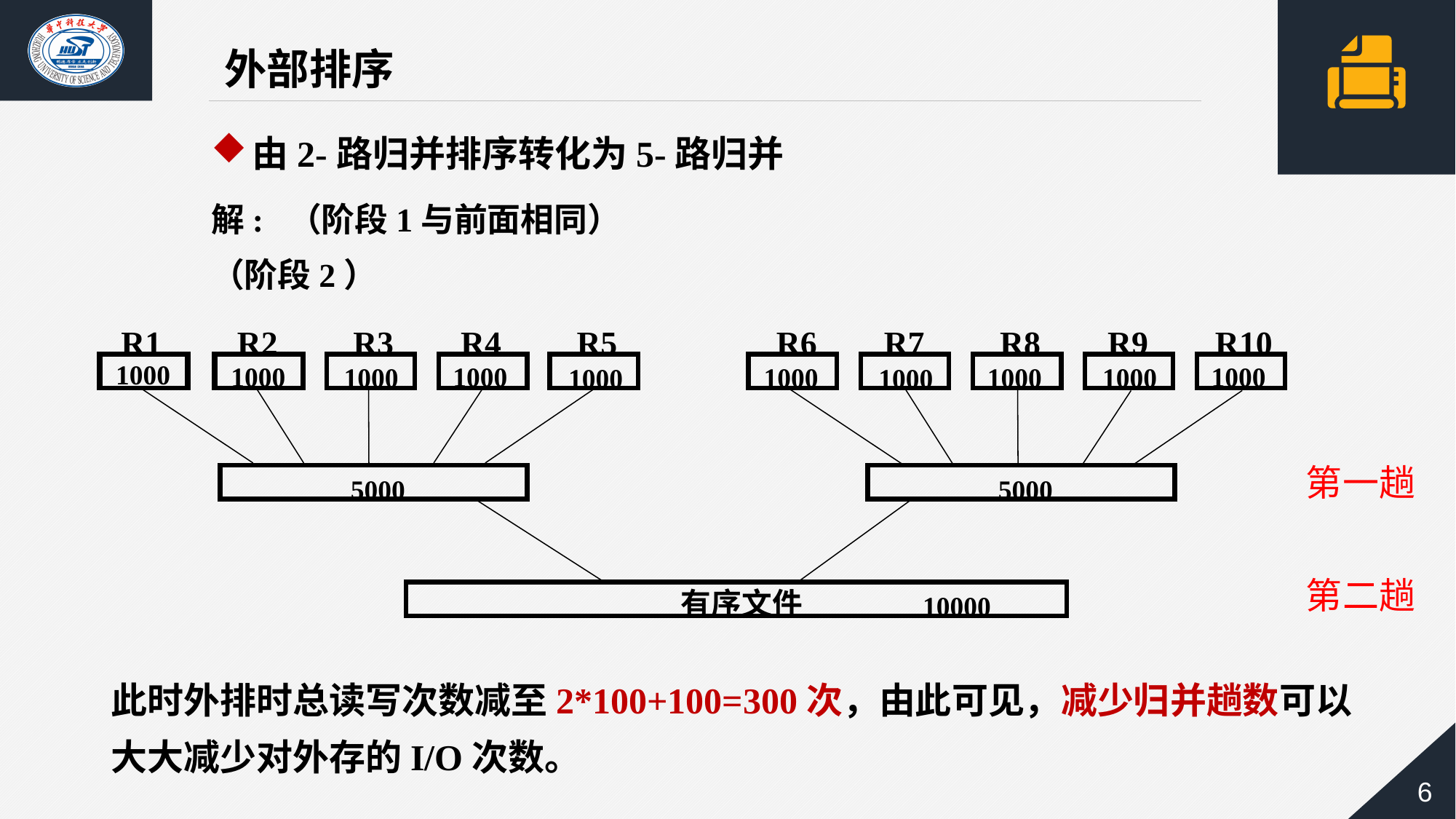

外部排序

由2-路归并排序转化为5-路归并
解:  （阶段1与前面相同）
（阶段2）
    R1         R2         R3        R4         R5                   R6        R7         R8        R9        R10
1000
1000
1000
1000
1000
1000
1000
1000
1000
1000

第一趟
5000
5000

第二趟
有序文件
10000

此时外排时总读写次数减至2*100+100=300次，由此可见，减少归并趟数可以
大大减少对外存的I/O次数。